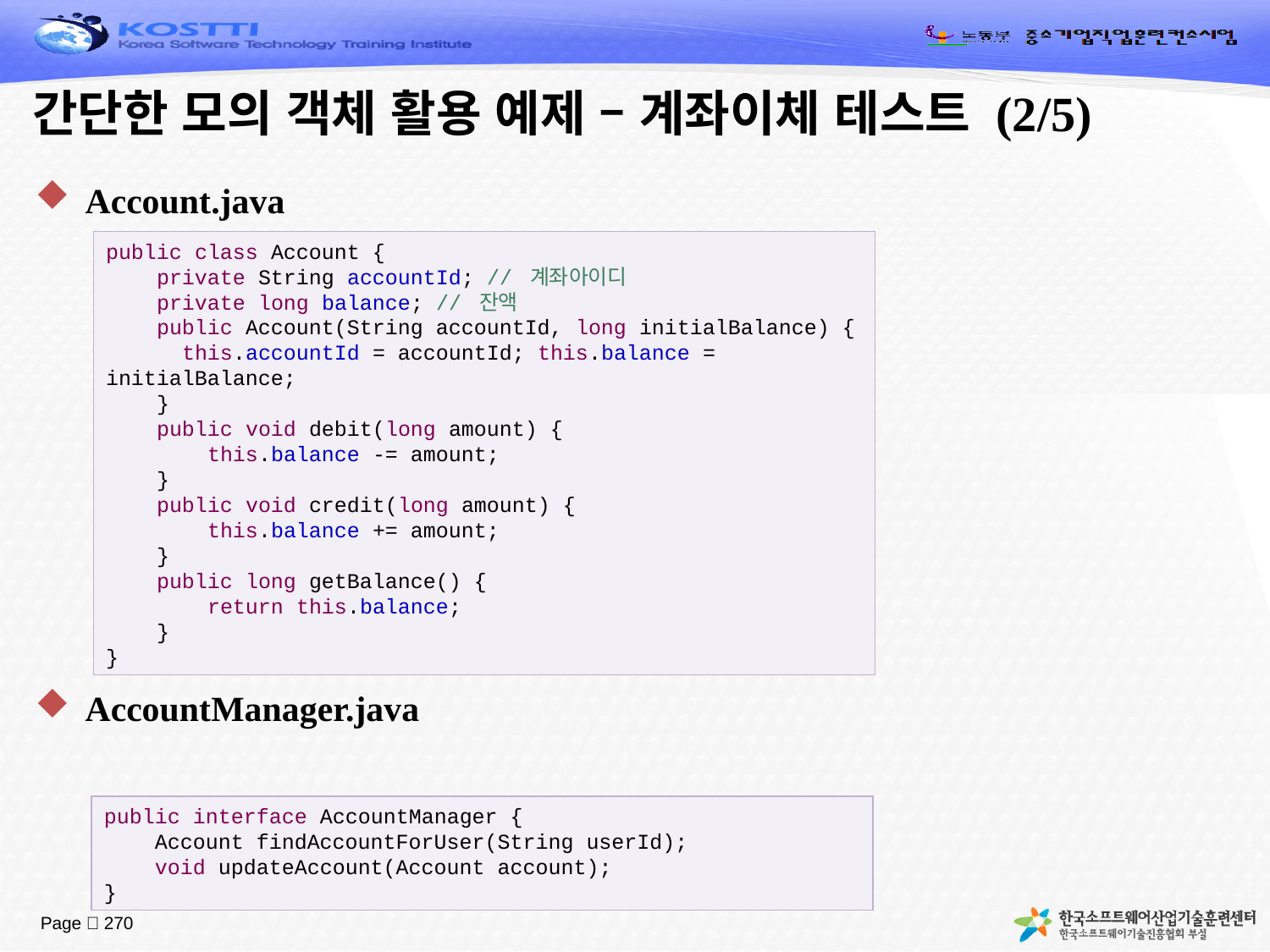

# 간단한 모의 객체 활용 예제 – 계좌이체 테스트 (2/5)
Account.java

AccountManager.java

public class Account {
    private String accountId; // 계좌아이디
    private long balance; // 잔액
    public Account(String accountId, long initialBalance) {
      this.accountId = accountId; this.balance = initialBalance;
    }
    public void debit(long amount) {
        this.balance -= amount;
    }
    public void credit(long amount) {
        this.balance += amount;
    }
    public long getBalance() {
        return this.balance;
    }
}
public interface AccountManager {
    Account findAccountForUser(String userId);
    void updateAccount(Account account);
}